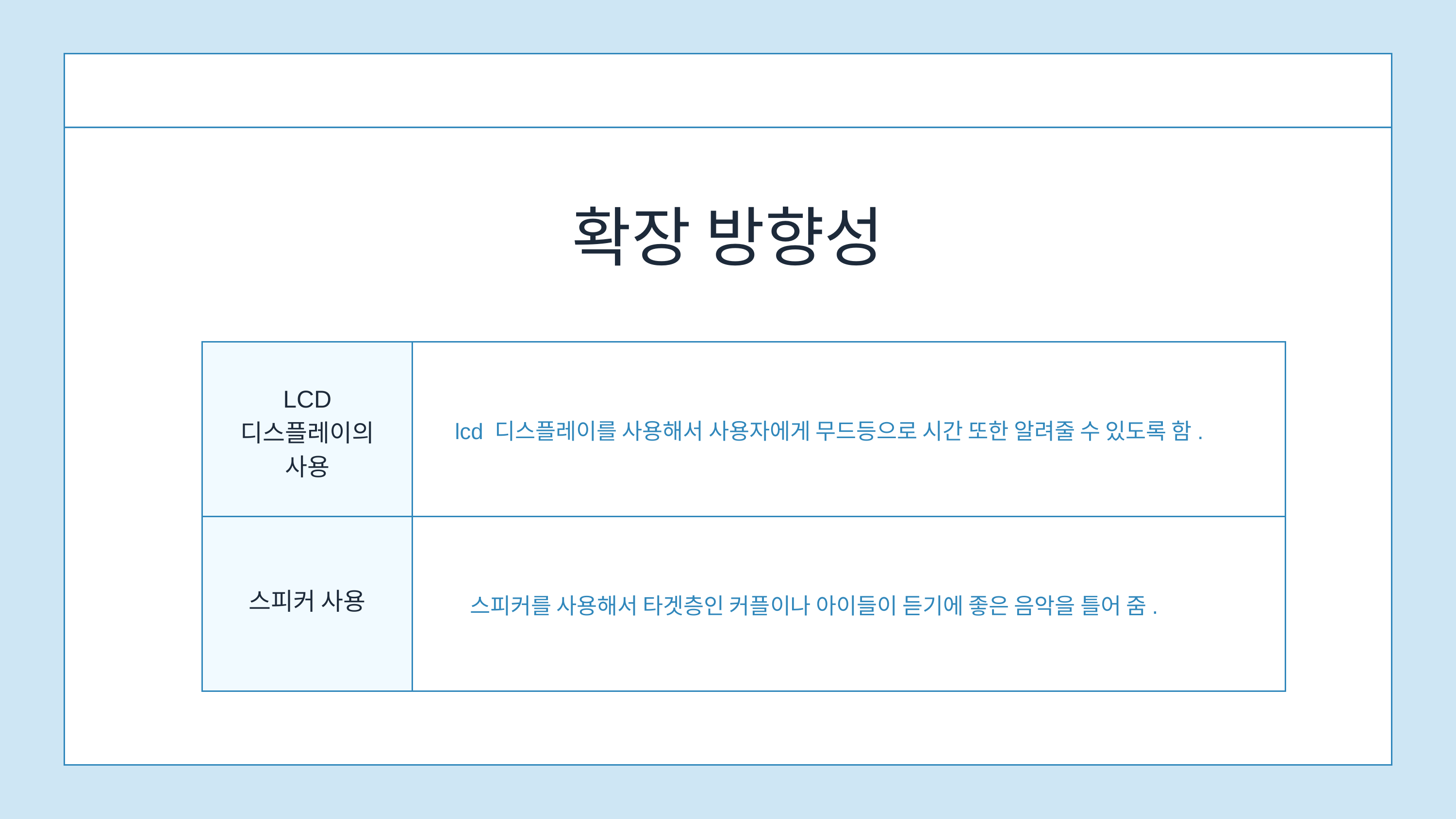

확장 방향성

LCD
디스플레이의 사용
lcd 디스플레이를 사용해서 사용자에게 무드등으로 시간 또한 알려줄 수 있도록 함.

스피커 사용

스피커를 사용해서 타겟층인 커플이나 아이들이 듣기에 좋은 음악을 틀어 줌.